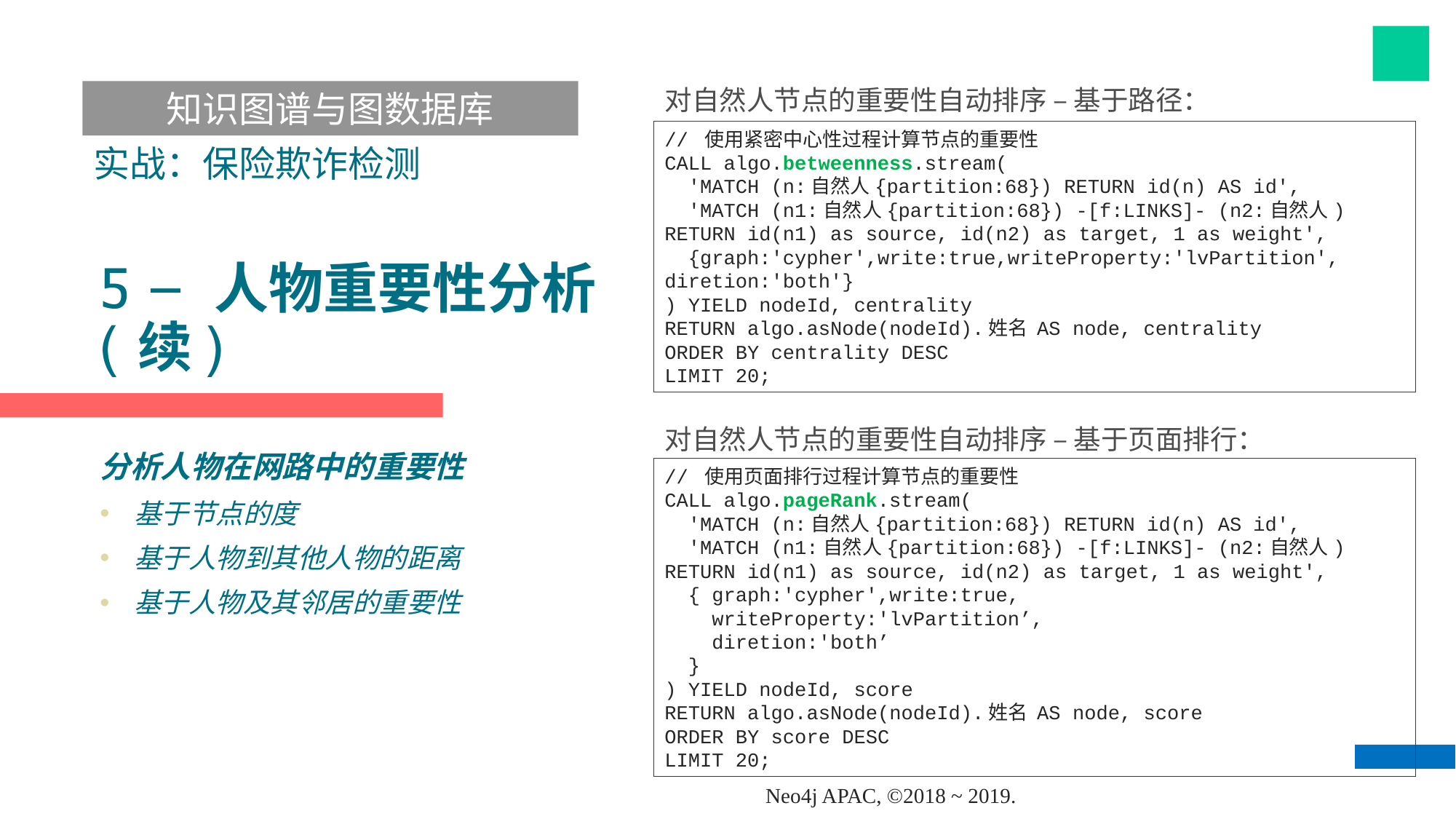

知识图谱与图数据库
对自然人节点的重要性自动排序 – 基于路径：

// 使用紧密中心性过程计算节点的重要性
CALL algo.betweenness.stream(
  'MATCH (n:自然人{partition:68}) RETURN id(n) AS id',
  'MATCH (n1:自然人{partition:68}) -[f:LINKS]- (n2:自然人) RETURN id(n1) as source, id(n2) as target, 1 as weight',
  {graph:'cypher',write:true,writeProperty:'lvPartition', diretion:'both'}
) YIELD nodeId, centrality
RETURN algo.asNode(nodeId).姓名 AS node, centrality
ORDER BY centrality DESC
LIMIT 20;
实战：保险欺诈检测
# 5 – 人物重要性分析(续)
对自然人节点的重要性自动排序 – 基于页面排行：

分析人物在网路中的重要性
基于节点的度
基于人物到其他人物的距离
基于人物及其邻居的重要性

// 使用页面排行过程计算节点的重要性
CALL algo.pageRank.stream(
  'MATCH (n:自然人{partition:68}) RETURN id(n) AS id',
  'MATCH (n1:自然人{partition:68}) -[f:LINKS]- (n2:自然人) RETURN id(n1) as source, id(n2) as target, 1 as weight',
  { graph:'cypher',write:true,
    writeProperty:'lvPartition’,
    diretion:'both’
  }
) YIELD nodeId, score
RETURN algo.asNode(nodeId).姓名 AS node, score
ORDER BY score DESC
LIMIT 20;